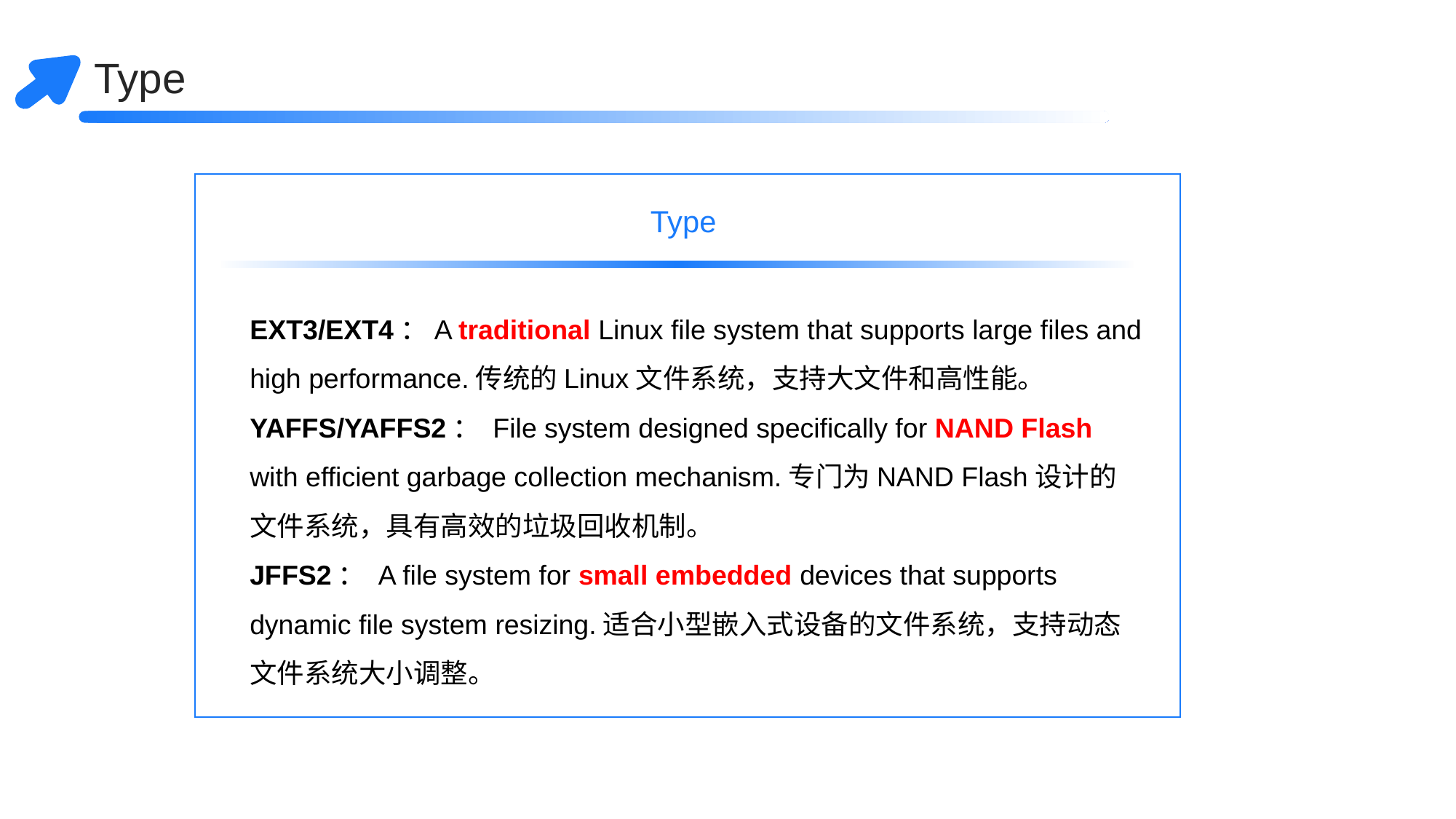

Type

Type

EXT3/EXT4：A traditional Linux file system that supports large files and high performance.传统的Linux文件系统，支持大文件和高性能。
YAFFS/YAFFS2： File system designed specifically for NAND Flash with efficient garbage collection mechanism.专门为NAND Flash设计的文件系统，具有高效的垃圾回收机制。
JFFS2： A file system for small embedded devices that supports dynamic file system resizing.适合小型嵌入式设备的文件系统，支持动态文件系统大小调整。